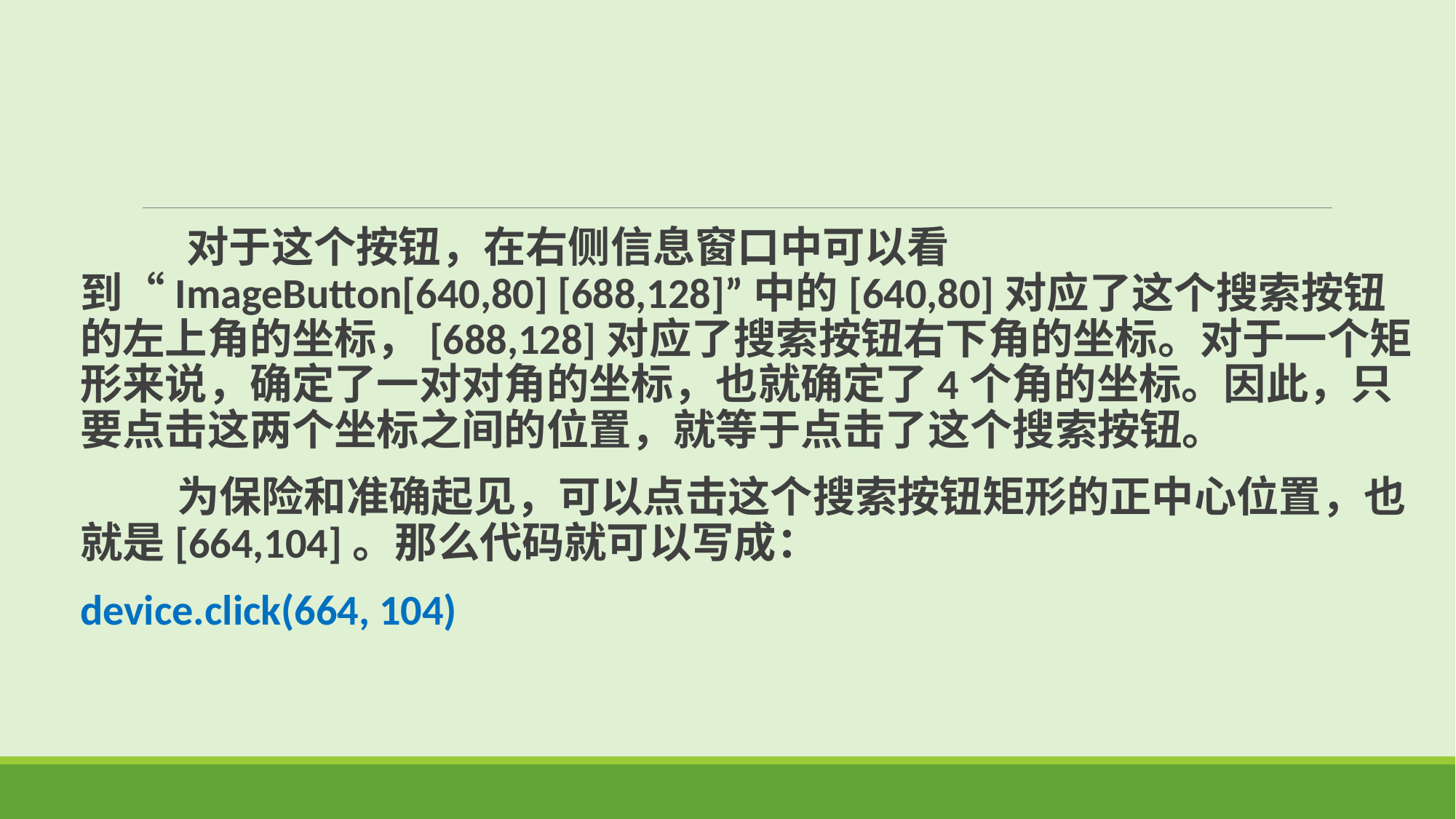

对于这个按钮，在右侧信息窗口中可以看到“ImageButton[640,80] [688,128]”中的[640,80]对应了这个搜索按钮的左上角的坐标，[688,128]对应了搜索按钮右下角的坐标。对于一个矩形来说，确定了一对对角的坐标，也就确定了4个角的坐标。因此，只要点击这两个坐标之间的位置，就等于点击了这个搜索按钮。
         为保险和准确起见，可以点击这个搜索按钮矩形的正中心位置，也就是[664,104]。那么代码就可以写成：
device.click(664, 104)